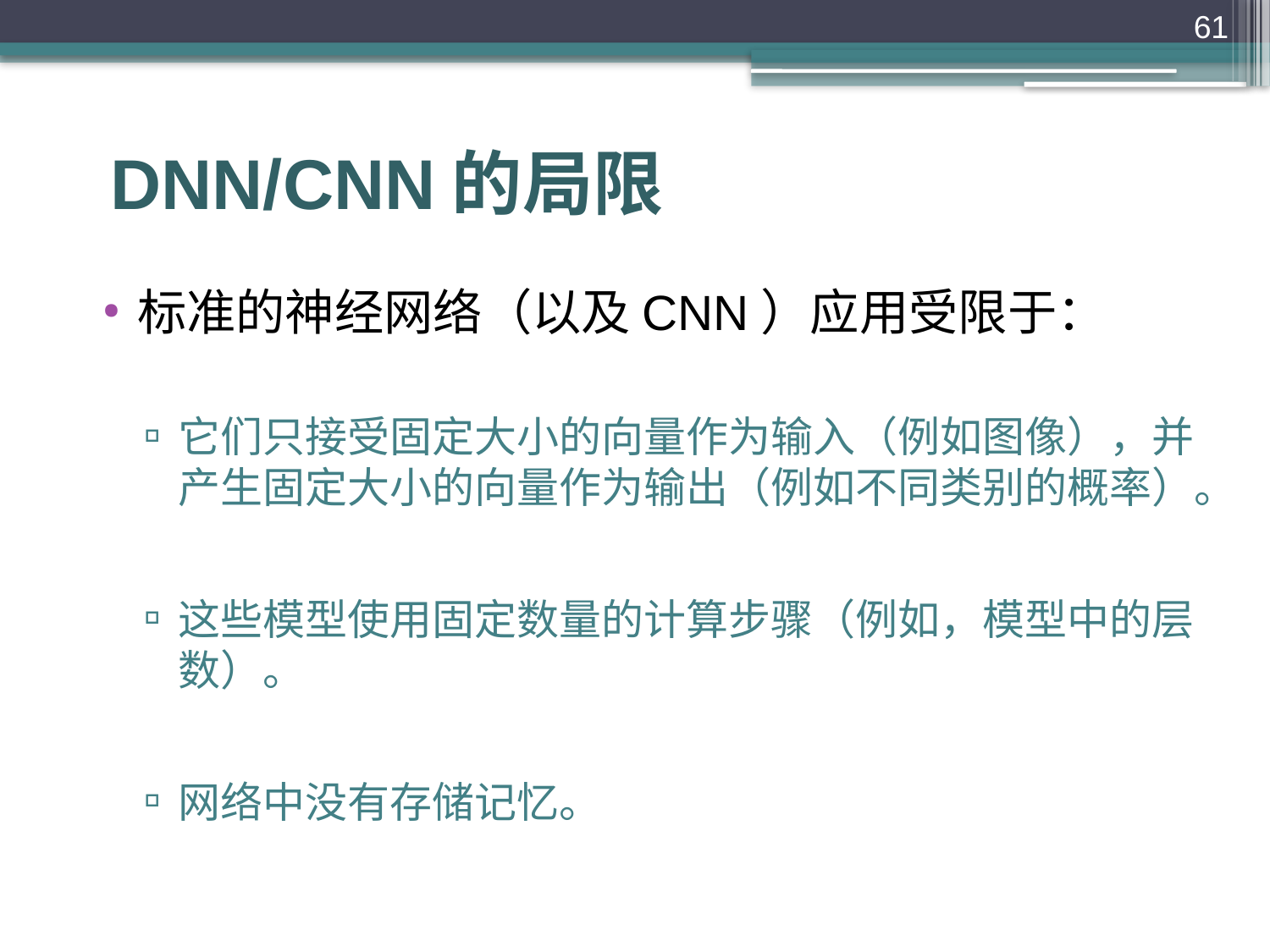

61
# DNN/CNN的局限
标准的神经网络（以及CNN）应用受限于：

它们只接受固定大小的向量作为输入（例如图像），并产生固定大小的向量作为输出（例如不同类别的概率）。

这些模型使用固定数量的计算步骤（例如，模型中的层数）。

网络中没有存储记忆。